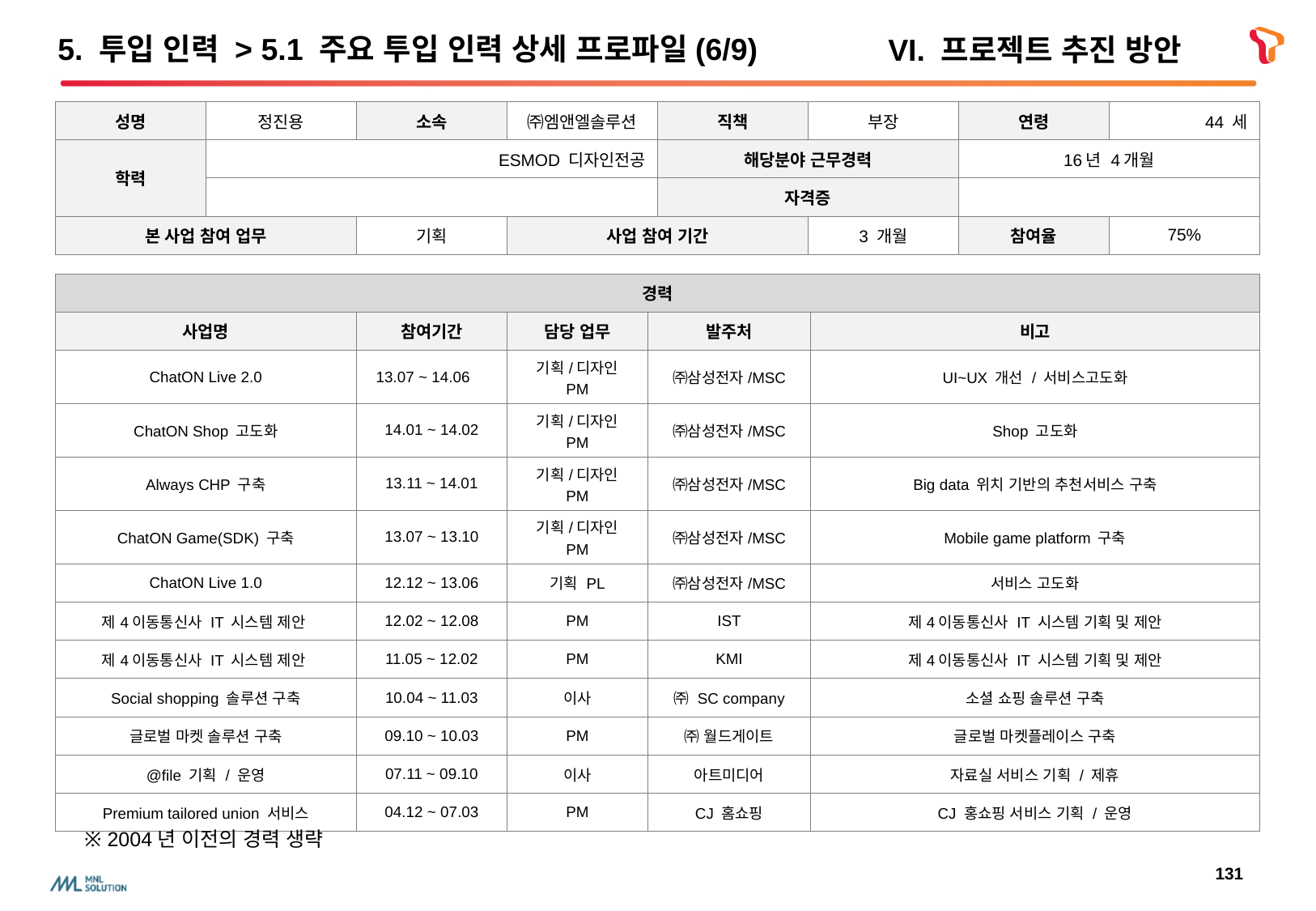

# 5. 투입 인력 > 5.1 주요 투입 인력 상세 프로파일(6/9)
VI. 프로젝트 추진 방안
| 성명 | 정진용 | 소속 | ㈜엠앤엘솔루션 | 직책 | 부장 | 연령 | 44 세 |
| --- | --- | --- | --- | --- | --- | --- | --- |
| 학력 | ESMOD 디자인전공 |  |  | 해당분야 근무경력 |  | 16년 4개월 |  |
|  |  |  |  | 자격증 |  |  |  |
| 본 사업 참여 업무 |  | 기획 | 사업 참여 기간 |  | 3 개월 | 참여율 | 75% |
| 경력 |  |  |  |  |
| --- | --- | --- | --- | --- |
| 사업명 | 참여기간 | 담당 업무 | 발주처 | 비고 |
| ChatON Live 2.0 | 13.07 ~ 14.06 | 기획/디자인 PM | ㈜삼성전자/MSC | UI~UX 개선 / 서비스고도화 |
| ChatON Shop 고도화 | 14.01 ~ 14.02 | 기획/디자인 PM | ㈜삼성전자/MSC | Shop 고도화 |
| Always CHP 구축 | 13.11 ~ 14.01 | 기획/디자인 PM | ㈜삼성전자/MSC | Big data 위치 기반의 추천서비스 구축 |
| ChatON Game(SDK) 구축 | 13.07 ~ 13.10 | 기획/디자인 PM | ㈜삼성전자/MSC | Mobile game platform 구축 |
| ChatON Live 1.0 | 12.12 ~ 13.06 | 기획 PL | ㈜삼성전자/MSC | 서비스 고도화 |
| 제4이동통신사 IT 시스템 제안 | 12.02 ~ 12.08 | PM | IST | 제4이동통신사 IT 시스템 기획 및 제안 |
| 제4이동통신사 IT 시스템 제안 | 11.05 ~ 12.02 | PM | KMI | 제4이동통신사 IT 시스템 기획 및 제안 |
| Social shopping 솔루션 구축 | 10.04 ~ 11.03 | 이사 | ㈜ SC company | 소셜 쇼핑 솔루션 구축 |
| 글로벌 마켓 솔루션 구축 | 09.10 ~ 10.03 | PM | ㈜ 월드게이트 | 글로벌 마켓플레이스 구축 |
| @file 기획 / 운영 | 07.11 ~ 09.10 | 이사 | 아트미디어 | 자료실 서비스 기획 / 제휴 |
| Premium tailored union 서비스 | 04.12 ~ 07.03 | PM | CJ 홈쇼핑 | CJ 홍쇼핑 서비스 기획 / 운영 |
※ 2004년 이전의 경력 생략